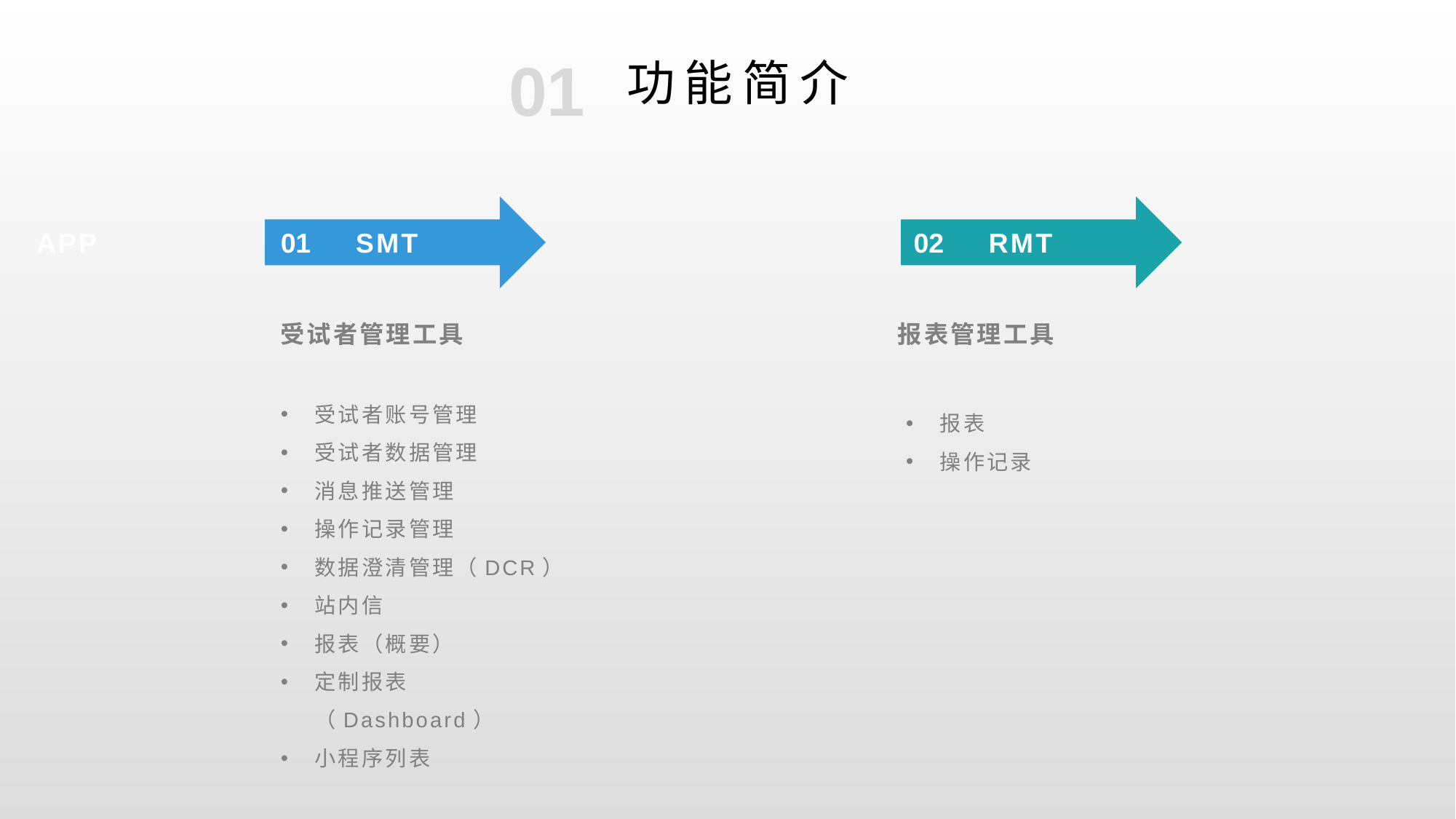

01
# 功能简介

01
SMT

02
RMT
APP
受试者管理工具
报表管理工具
受试者账号管理
受试者数据管理
消息推送管理
操作记录管理
数据澄清管理（DCR）
站内信
报表（概要）
定制报表 （Dashboard）
小程序列表
报表
操作记录